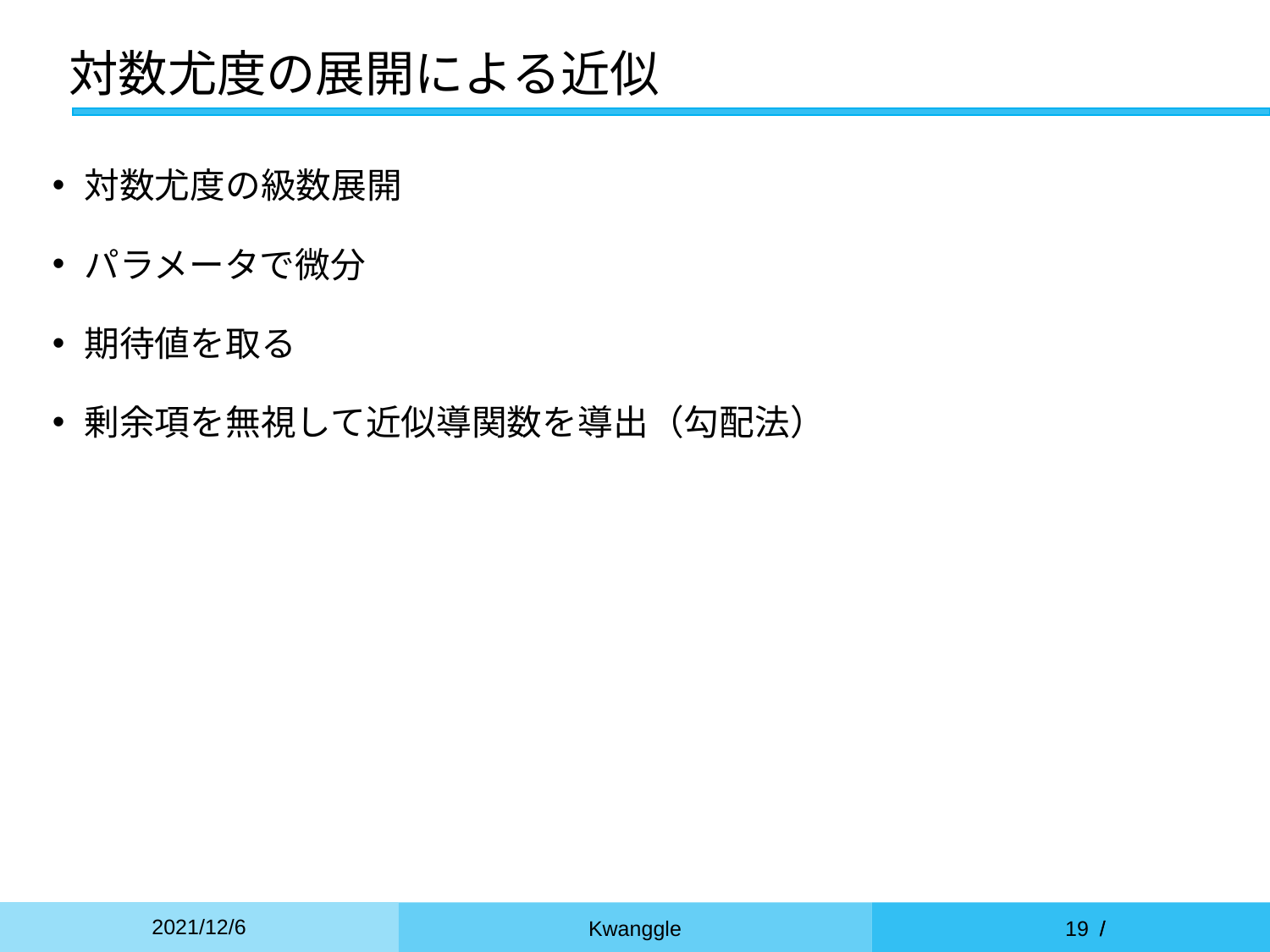

# 対数尤度の展開による近似
対数尤度の級数展開
パラメータで微分
期待値を取る
剰余項を無視して近似導関数を導出（勾配法）

2021/12/6
Kwanggle
19